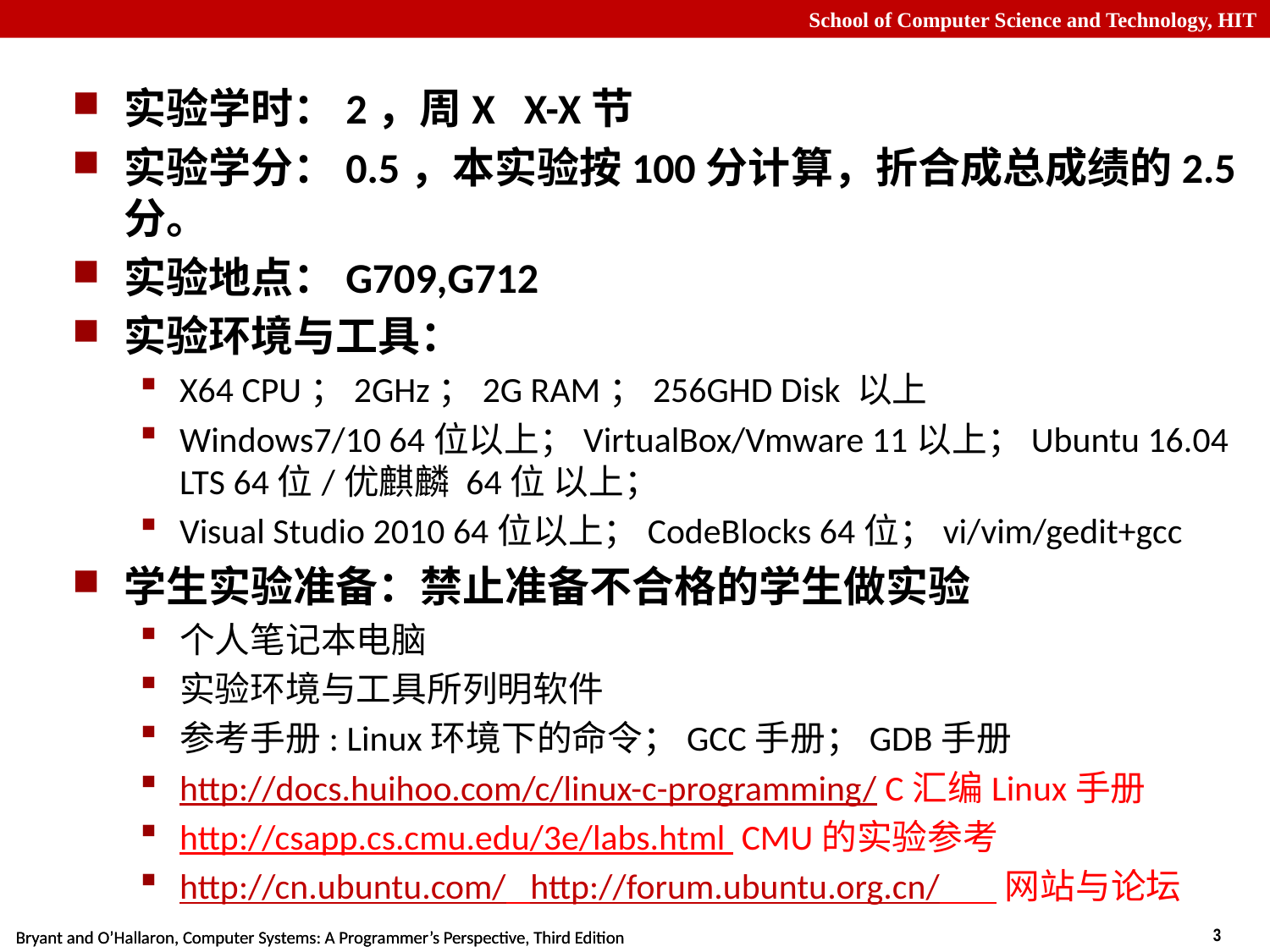

实验学时：2，周X   X-X节
实验学分：0.5，本实验按100分计算，折合成总成绩的2.5分。
实验地点：G709,G712
实验环境与工具：
X64 CPU；2GHz；2G RAM；256GHD Disk 以上
Windows7/10 64位以上；VirtualBox/Vmware 11以上；Ubuntu 16.04 LTS 64位/优麒麟 64位 以上；
Visual Studio 2010 64位以上；CodeBlocks 64位；vi/vim/gedit+gcc
学生实验准备：禁止准备不合格的学生做实验
个人笔记本电脑
实验环境与工具所列明软件
参考手册: Linux环境下的命令；GCC手册；GDB手册
http://docs.huihoo.com/c/linux-c-programming/ C汇编Linux手册
http://csapp.cs.cmu.edu/3e/labs.html  CMU的实验参考
http://cn.ubuntu.com/   http://forum.ubuntu.org.cn/       网站与论坛